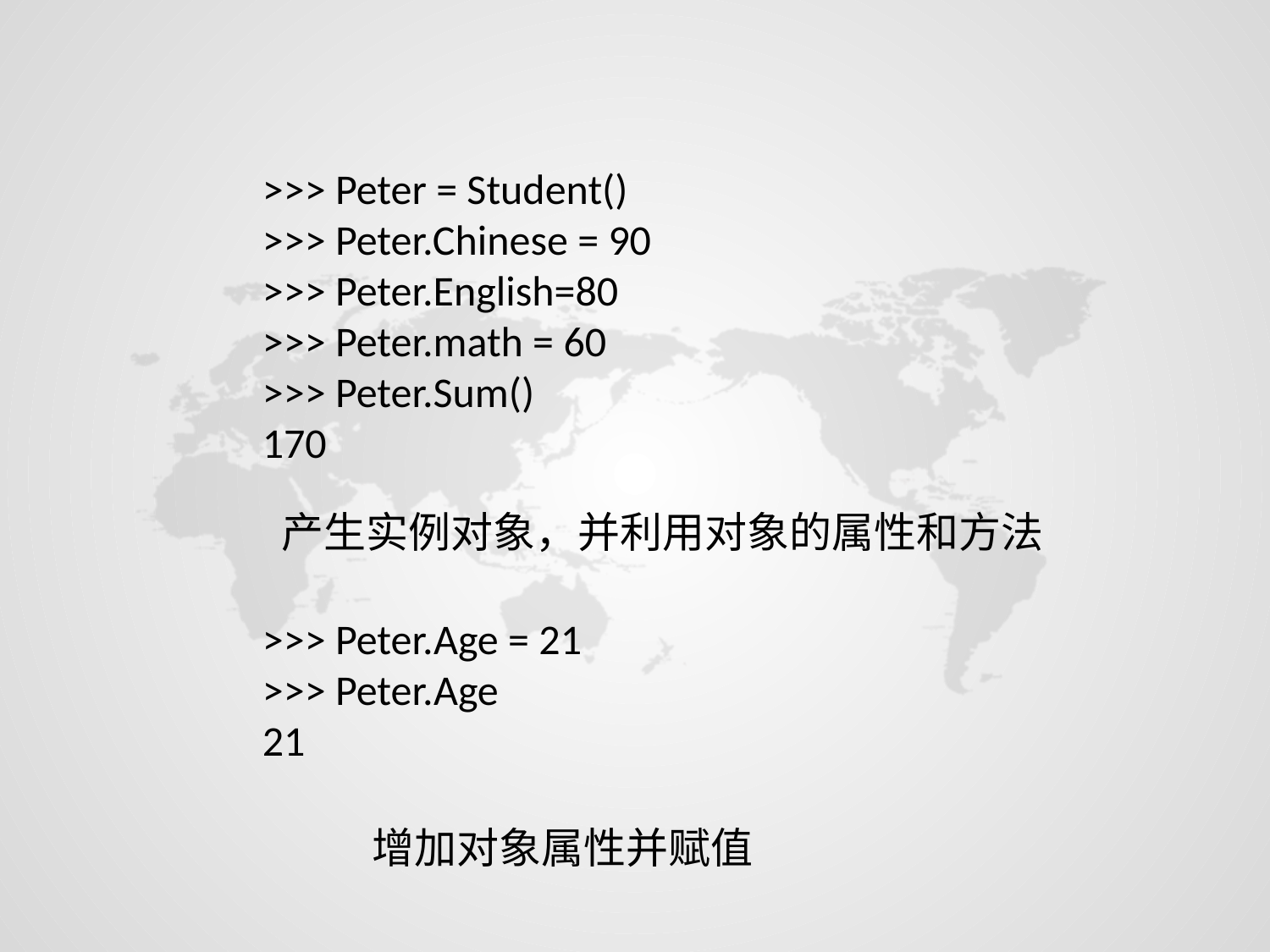

>>> Peter = Student()
>>> Peter.Chinese = 90
>>> Peter.English=80
>>> Peter.math = 60
>>> Peter.Sum()
170
产生实例对象，并利用对象的属性和方法
>>> Peter.Age = 21
>>> Peter.Age
21
增加对象属性并赋值